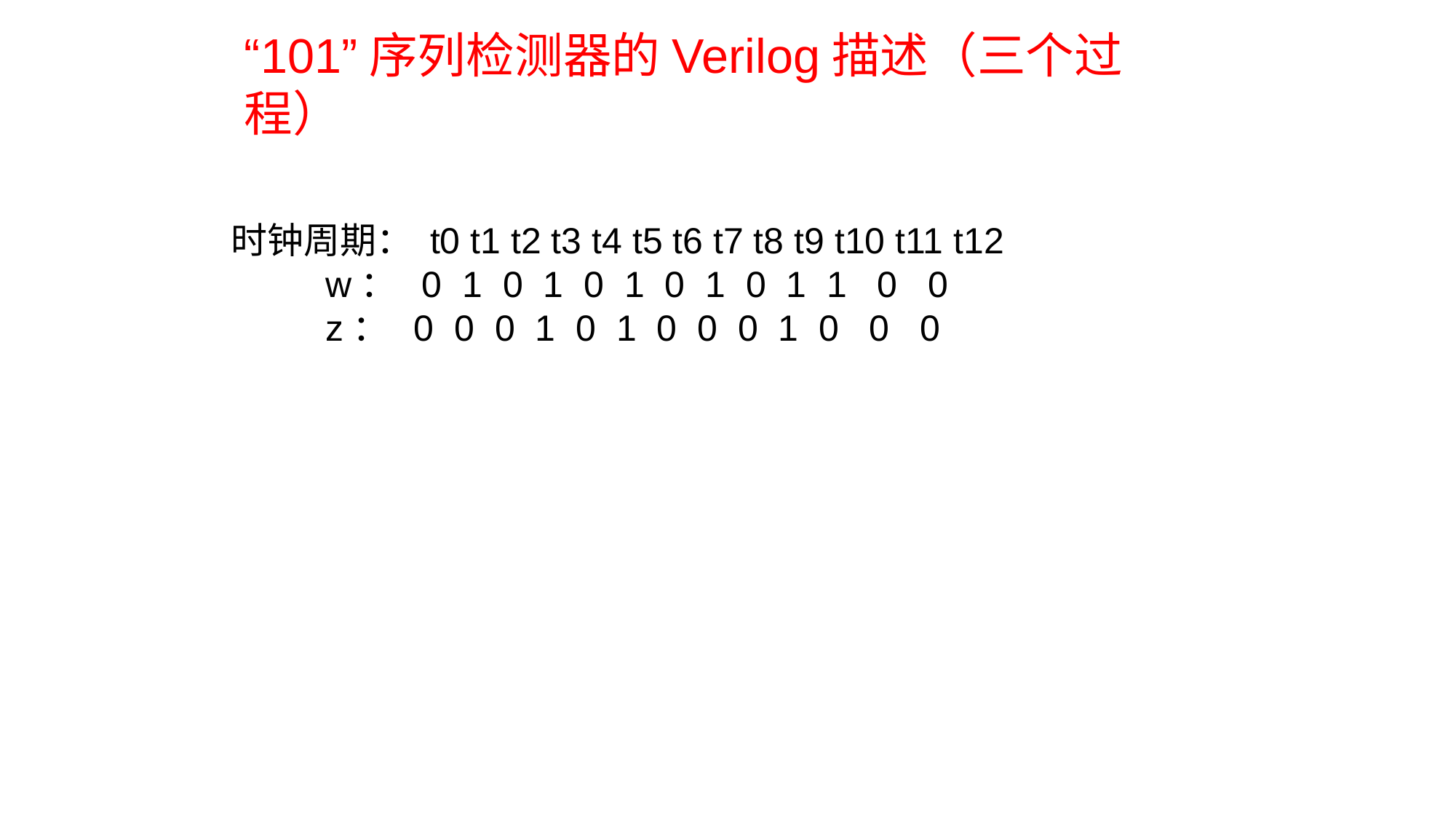

“101”序列检测器的Verilog描述（三个过程）
时钟周期： t0 t1 t2 t3 t4 t5 t6 t7 t8 t9 t10 t11 t12
   w：  0  1  0  1  0  1  0  1  0  1  1   0   0
   z：  0  0  0  1  0  1  0  0  0  1  0   0   0